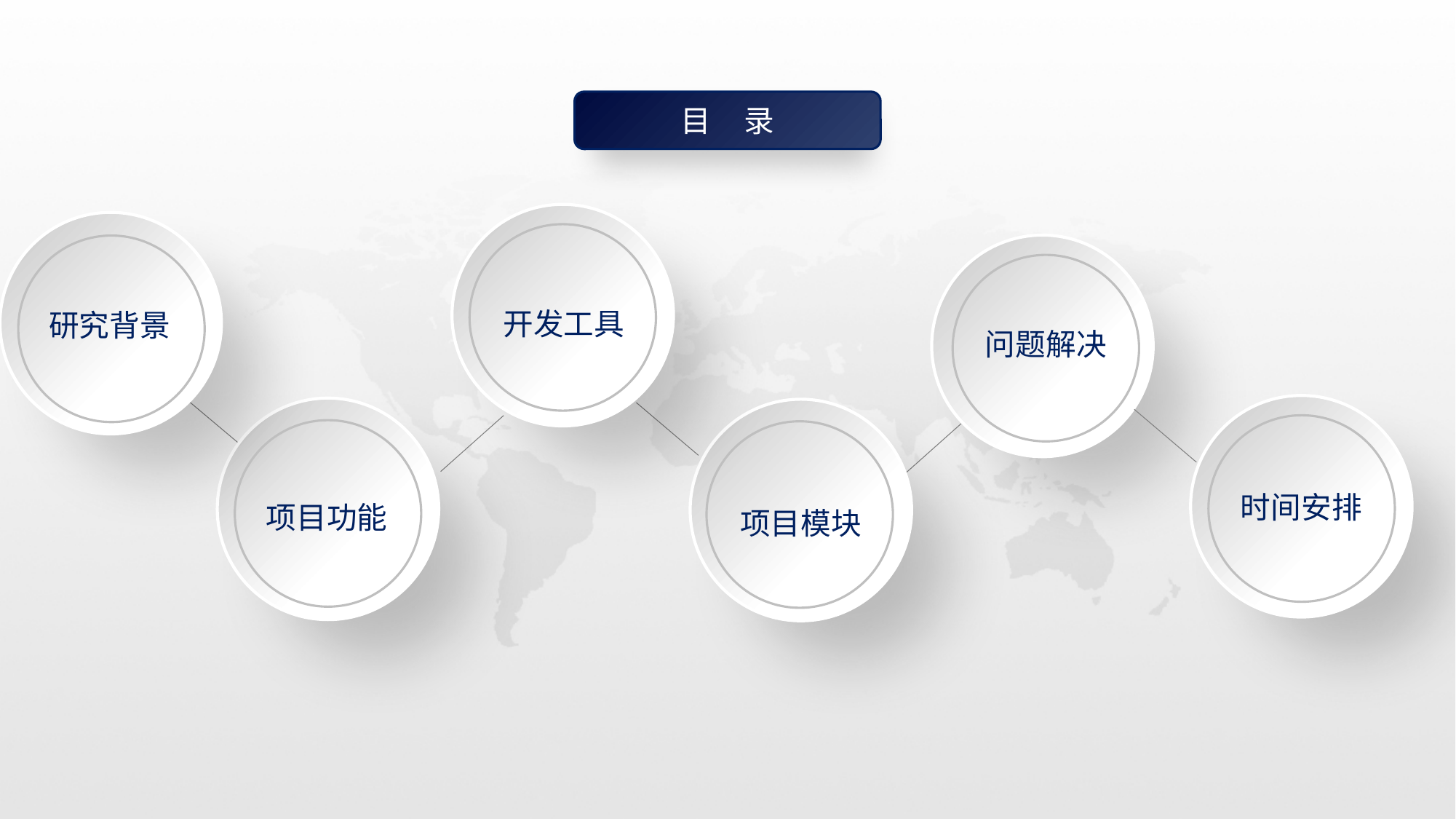

目     录

开发工具
研究背景
问题解决
时间安排

项目功能
项目模块